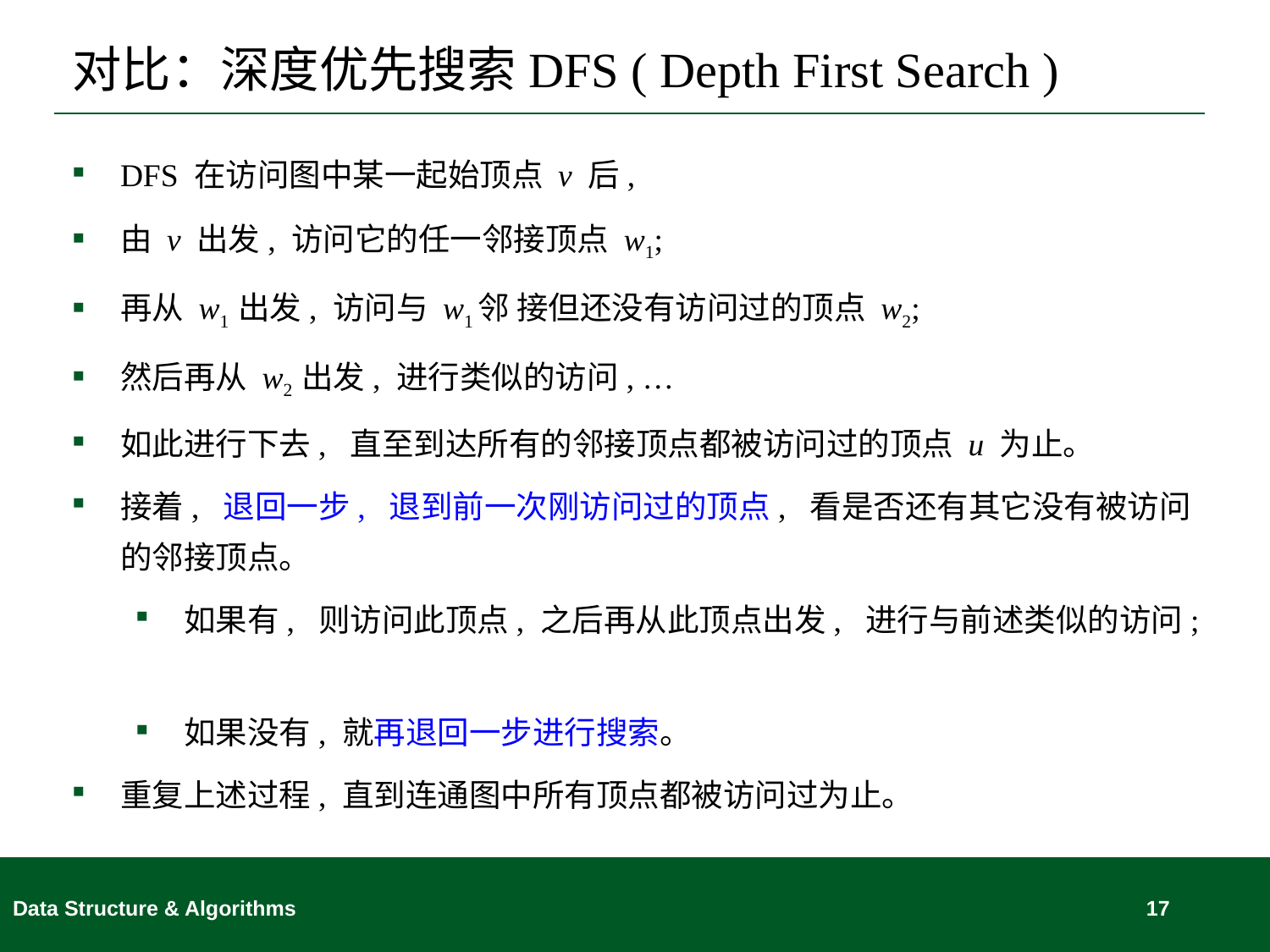

# 对比：深度优先搜索DFS ( Depth First Search )
DFS 在访问图中某一起始顶点 v 后,
由 v 出发, 访问它的任一邻接顶点 w1;
再从 w1 出发, 访问与 w1邻 接但还没有访问过的顶点 w2;
然后再从 w2 出发, 进行类似的访问, …
如此进行下去,  直至到达所有的邻接顶点都被访问过的顶点 u 为止。
接着,  退回一步,  退到前一次刚访问过的顶点,  看是否还有其它没有被访问的邻接顶点。
如果有,  则访问此顶点, 之后再从此顶点出发,  进行与前述类似的访问;
如果没有, 就再退回一步进行搜索。
重复上述过程, 直到连通图中所有顶点都被访问过为止。

Data Structure & Algorithms
17